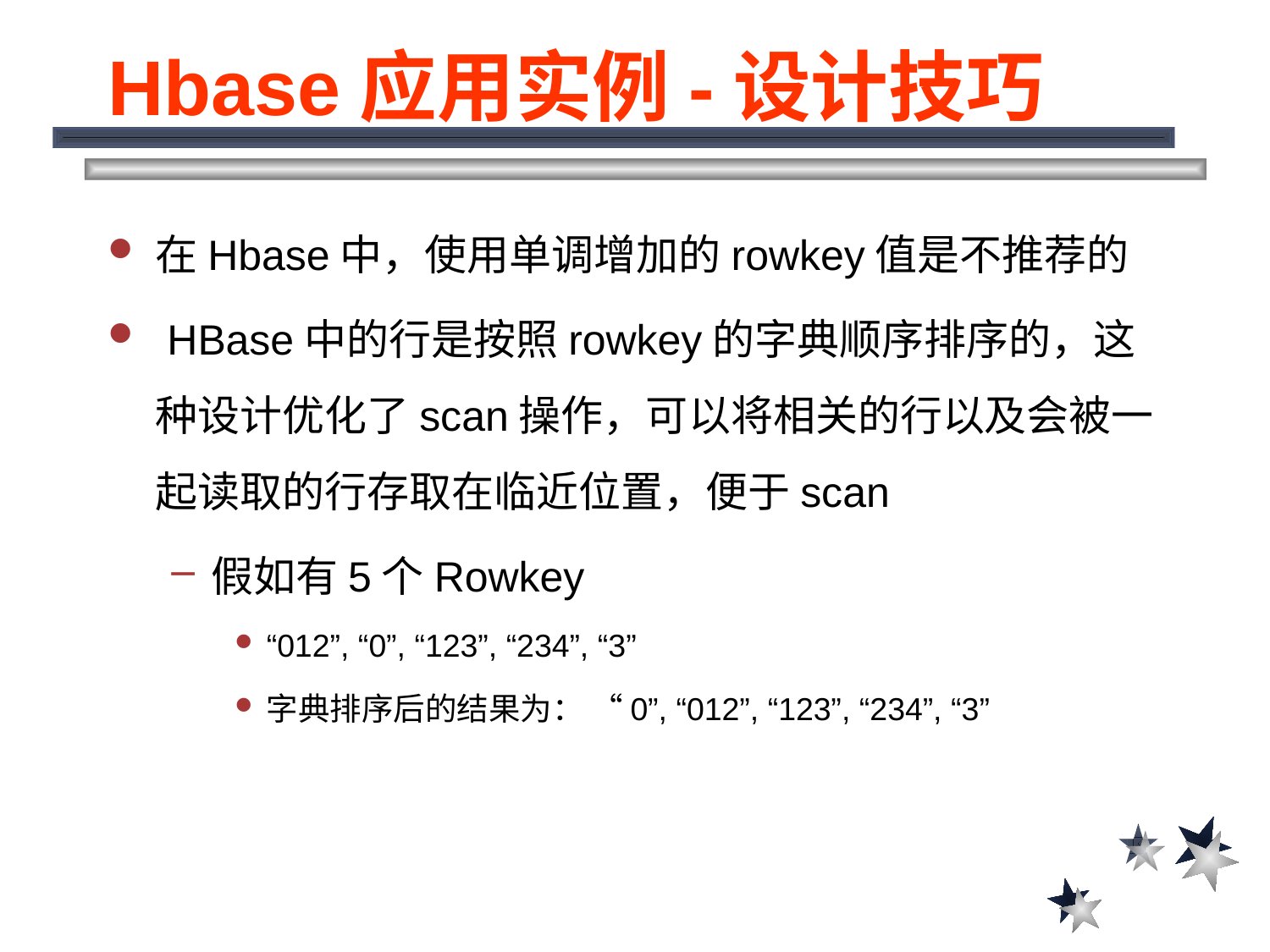

Hbase应用实例-设计技巧

在Hbase中，使用单调增加的rowkey值是不推荐的
 HBase中的行是按照rowkey的字典顺序排序的，这种设计优化了scan操作，可以将相关的行以及会被一起读取的行存取在临近位置，便于scan
假如有5个Rowkey
“012”, “0”, “123”, “234”, “3”
字典排序后的结果为： “0”, “012”, “123”, “234”, “3”